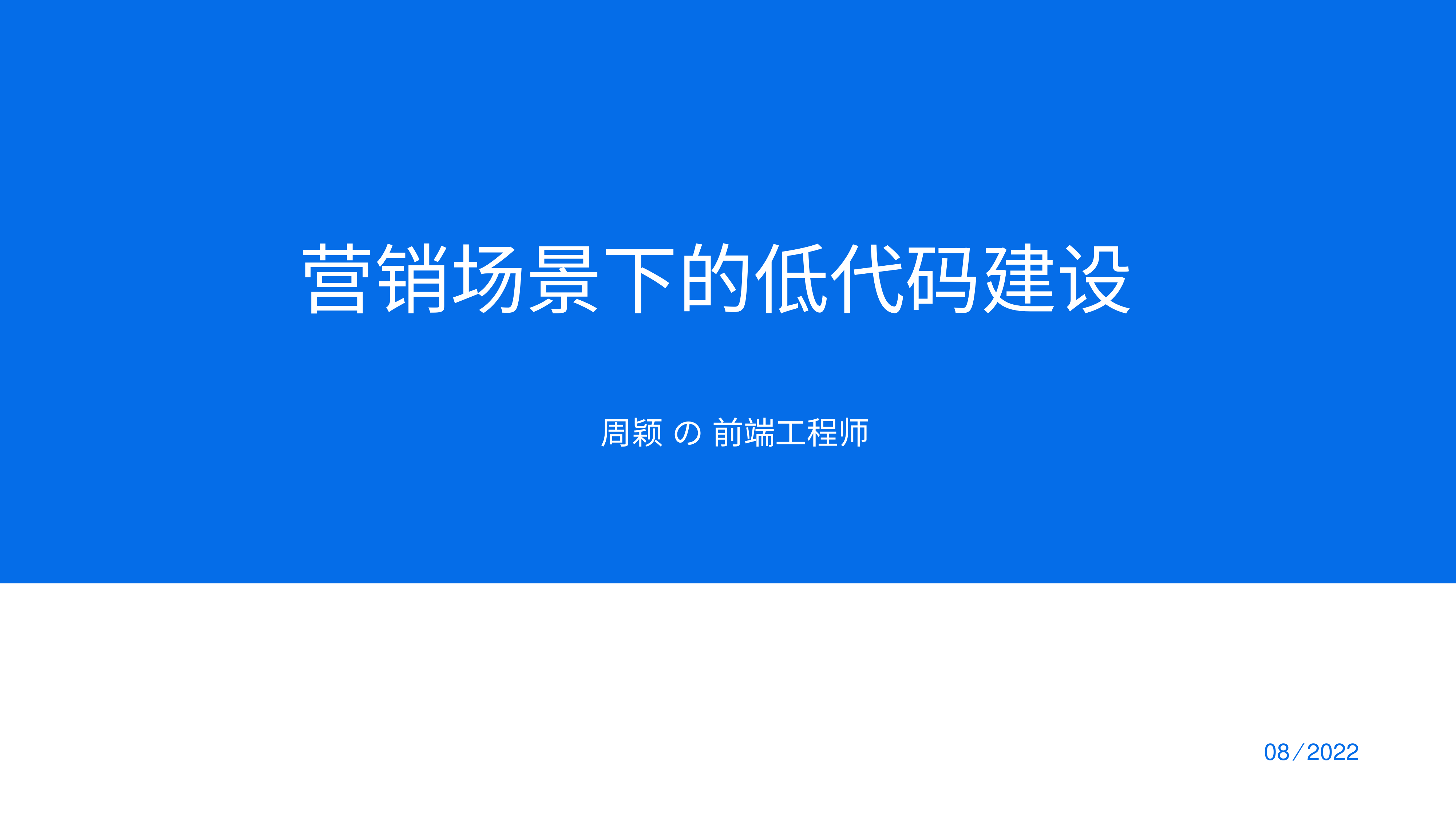

营销场景下的低代码建设
周颖 の 前端工程师
08 ⁄ 2022